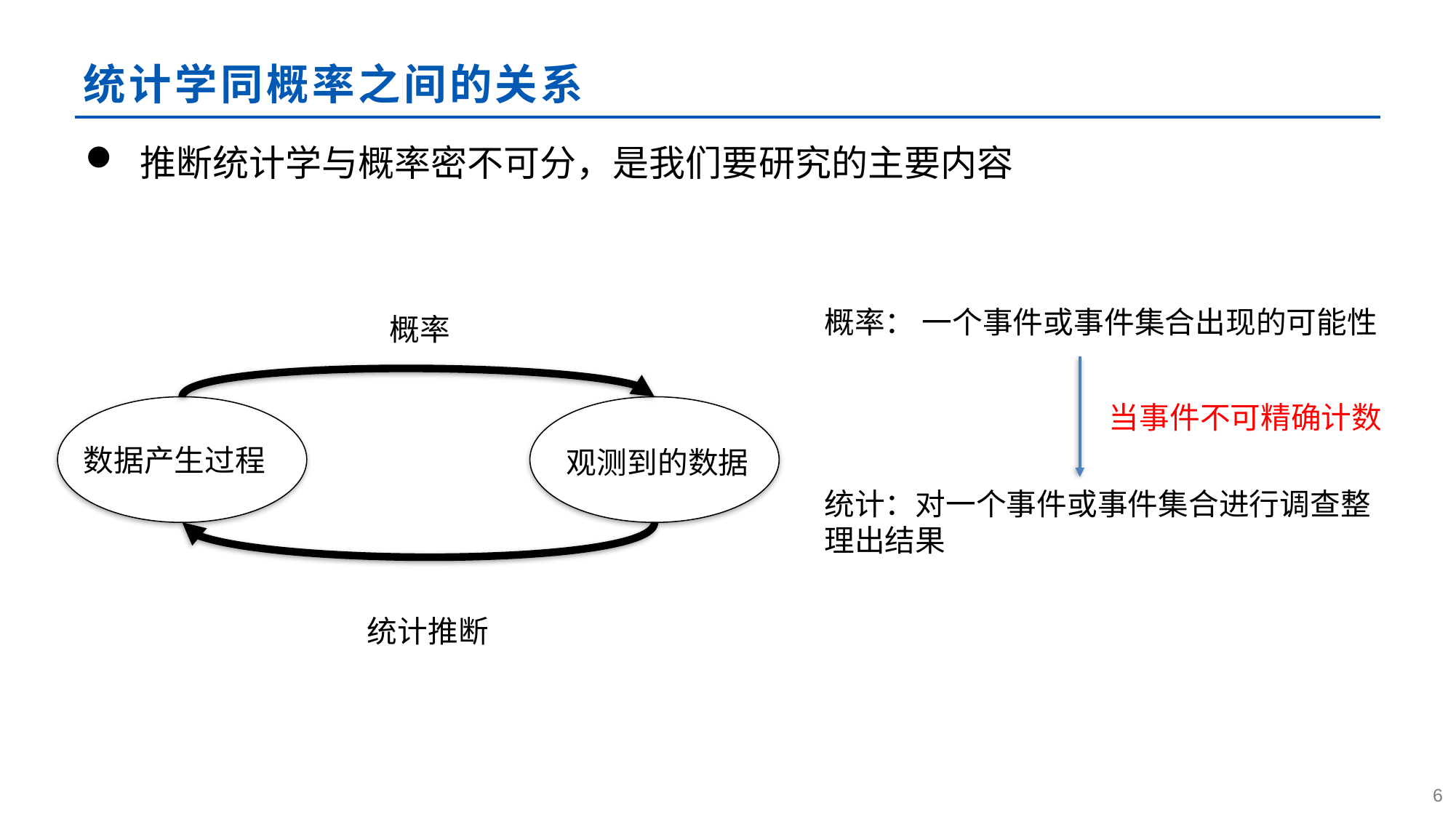

# 统计学同概率之间的关系
推断统计学与概率密不可分，是我们要研究的主要内容

概率： 一个事件或事件集合出现的可能性

统计：对一个事件或事件集合进行调查整理出结果
概率

数据产生过程
观测到的数据
统计推断
当事件不可精确计数
6